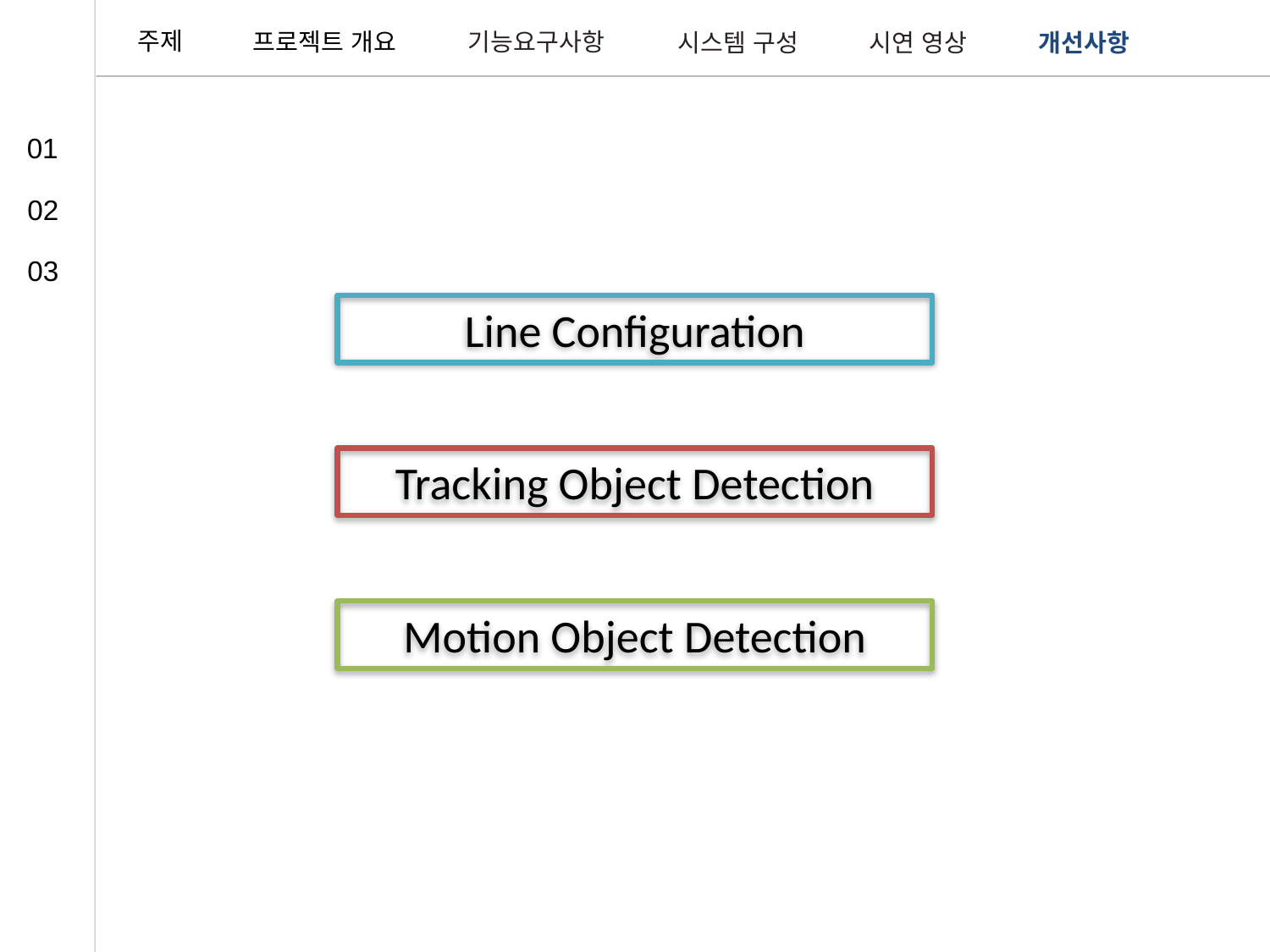

주제
프로젝트 개요
기능요구사항
시스템 구성
시연 영상
개선사항
01
02
03
Line Configuration
Tracking Object Detection
Motion Object Detection